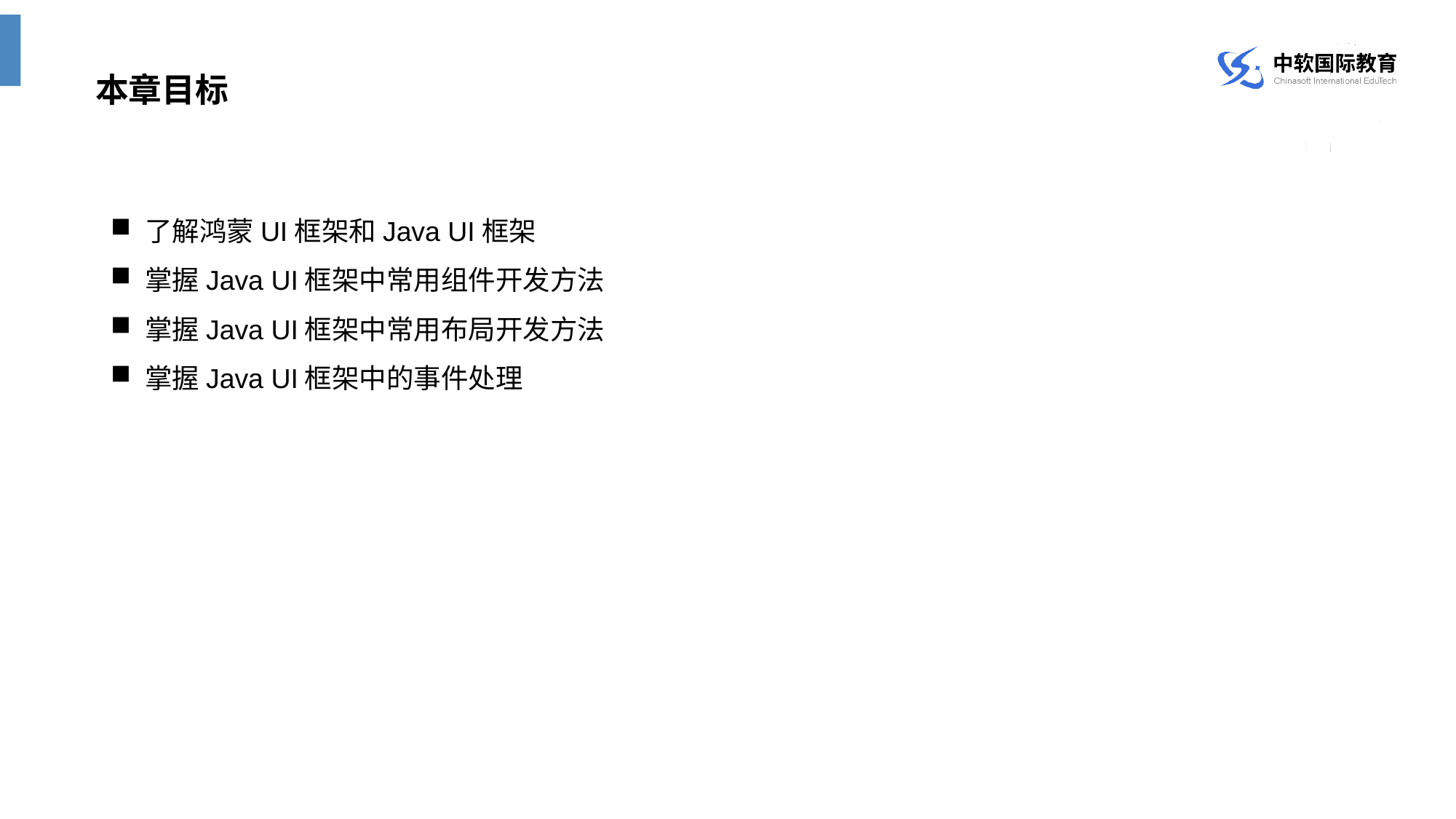

本章目标
了解鸿蒙UI框架和Java UI框架
掌握Java UI框架中常用组件开发方法
掌握Java UI框架中常用布局开发方法
掌握Java UI框架中的事件处理